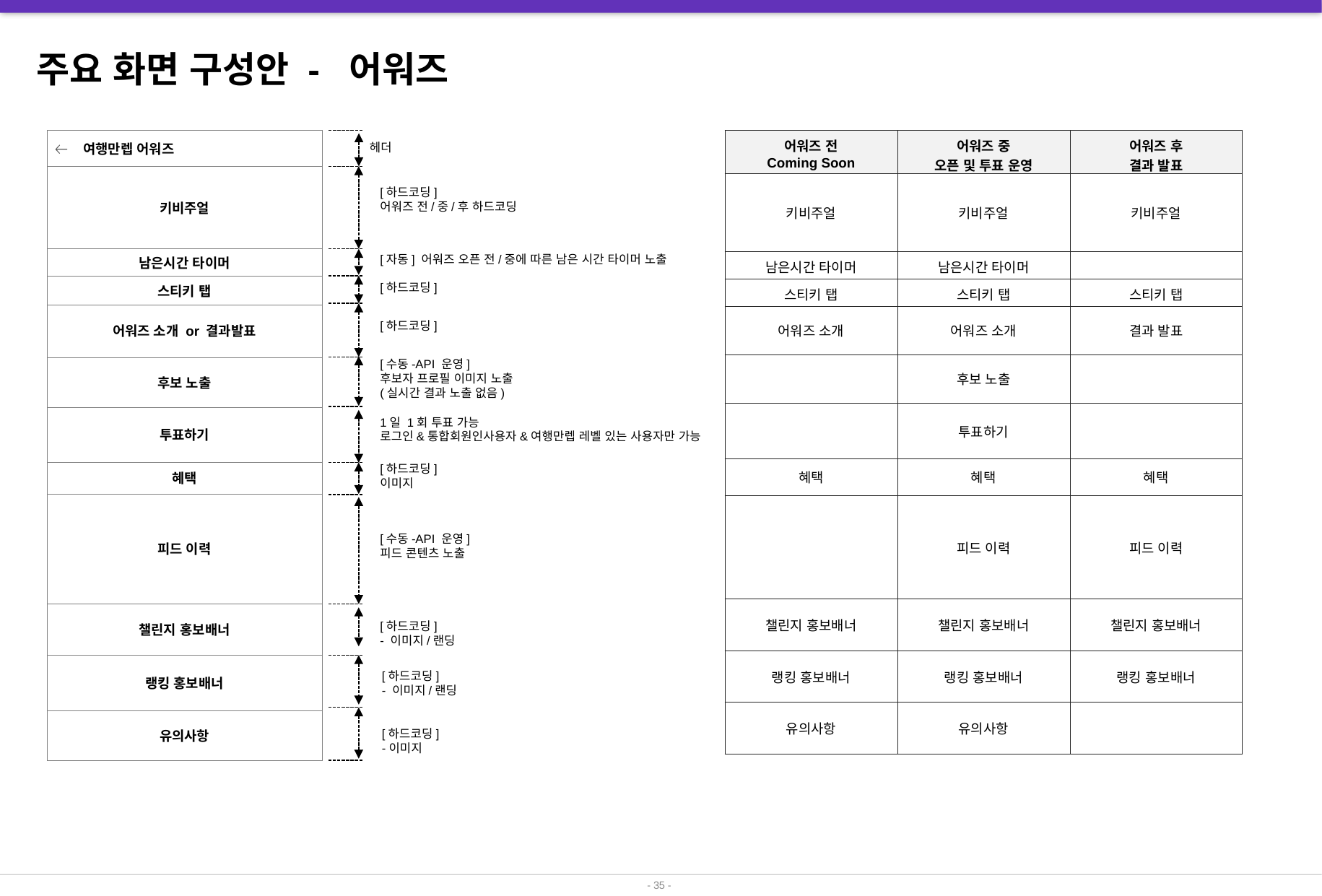

주요 화면 구성안 -  어워즈
| 어워즈 전 Coming Soon | 어워즈 중 오픈 및 투표 운영 | 어워즈 후 결과 발표 |
| --- | --- | --- |
| 키비주얼 | 키비주얼 | 키비주얼 |
| 남은시간 타이머 | 남은시간 타이머 |  |
| 스티키 탭 | 스티키 탭 | 스티키 탭 |
| 어워즈 소개 | 어워즈 소개 | 결과 발표 |
|  | 후보 노출 |  |
|  | 투표하기 |  |
| 혜택 | 혜택 | 혜택 |
|  | 피드 이력 | 피드 이력 |
| 챌린지 홍보배너 | 챌린지 홍보배너 | 챌린지 홍보배너 |
| 랭킹 홍보배너 | 랭킹 홍보배너 | 랭킹 홍보배너 |
| 유의사항 | 유의사항 |  |
      여행만렙 어워즈
헤더

키비주얼
[하드코딩]
어워즈 전/중/후 하드코딩

[자동] 어워즈 오픈 전/중에 따른 남은 시간 타이머 노출
남은시간 타이머
[하드코딩]
스티키 탭
어워즈 소개 or 결과발표
[하드코딩]
[수동-API 운영]
후보자 프로필 이미지 노출
(실시간 결과 노출 없음)
후보 노출
투표하기
1일 1회 투표 가능
로그인&통합회원인사용자&여행만렙 레벨 있는 사용자만 가능
[하드코딩]
이미지
혜택
피드 이력
[수동-API 운영]
피드 콘텐츠 노출
챌린지 홍보배너
[하드코딩]
- 이미지/랜딩
랭킹 홍보배너
[하드코딩]
- 이미지/랜딩
유의사항
[하드코딩]
-이미지
- 35 -